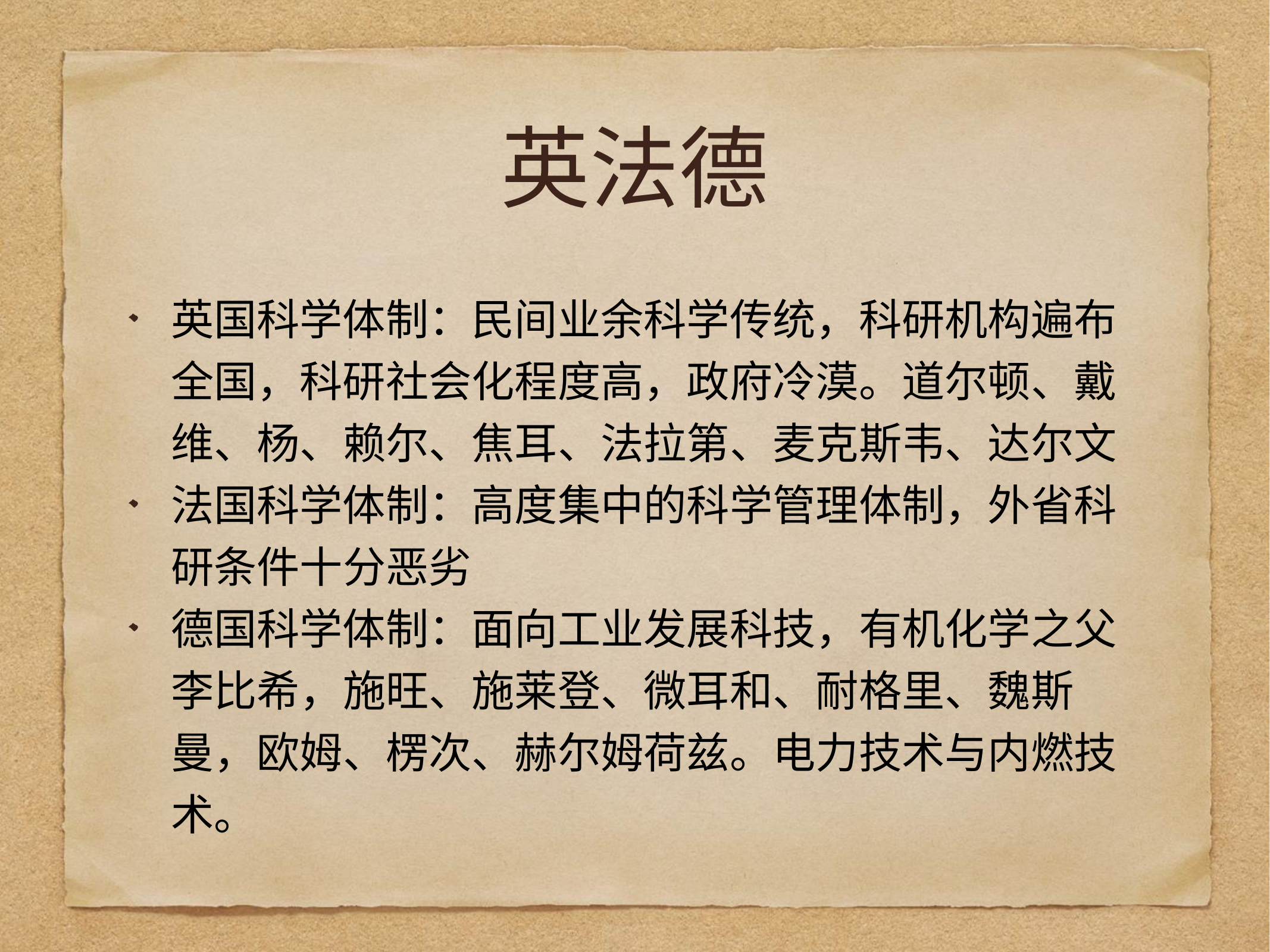

# 英法德
英国科学体制：民间业余科学传统，科研机构遍布全国，科研社会化程度高，政府冷漠。道尔顿、戴维、杨、赖尔、焦耳、法拉第、麦克斯韦、达尔文
法国科学体制：高度集中的科学管理体制，外省科研条件十分恶劣
德国科学体制：面向工业发展科技，有机化学之父李比希，施旺、施莱登、微耳和、耐格里、魏斯曼，欧姆、楞次、赫尔姆荷兹。电力技术与内燃技术。